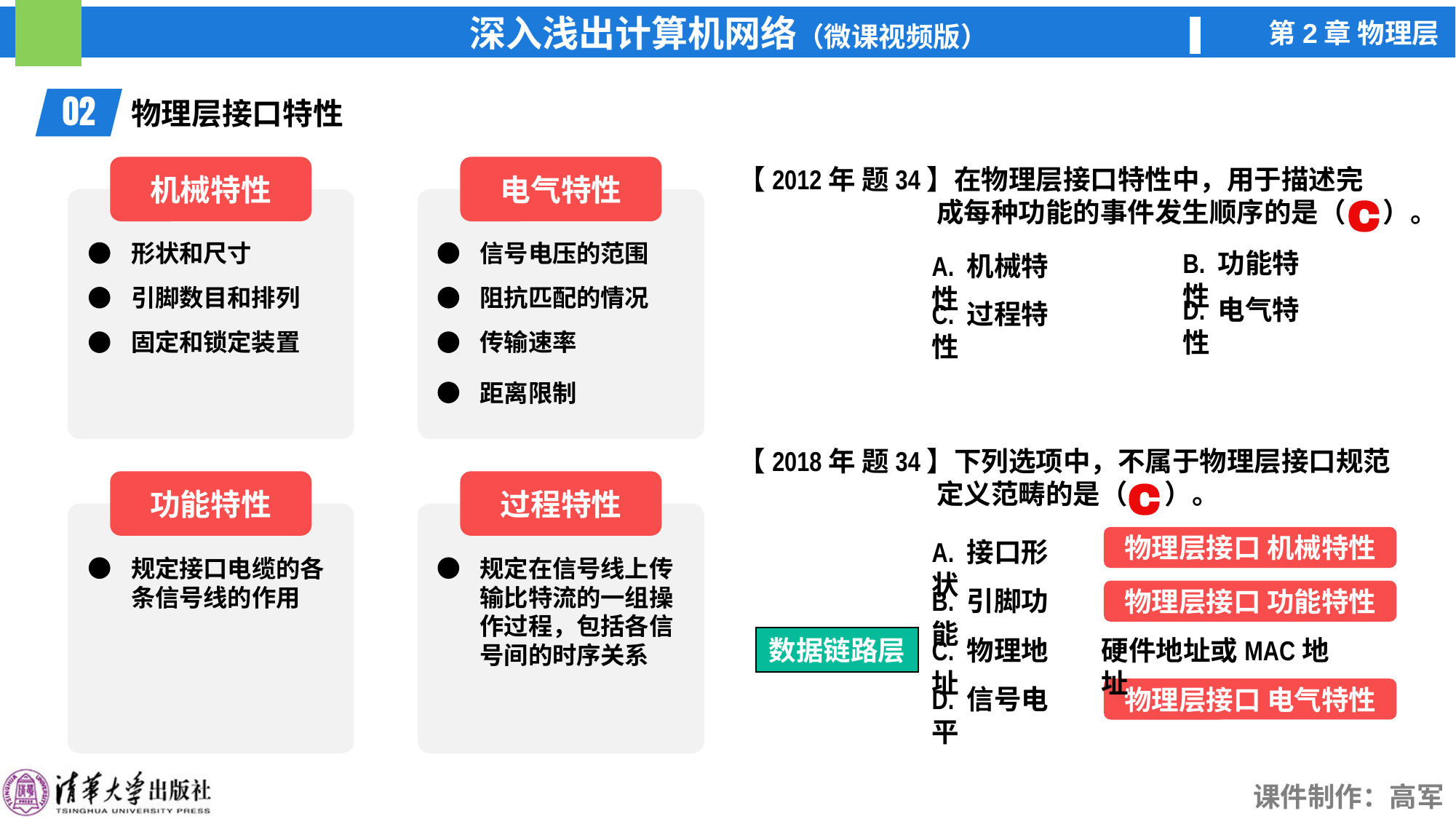

02
物理层接口特性
机械特性
电气特性
【2012年 题34】在物理层接口特性中，用于描述完
                               成每种功能的事件发生顺序的是（      ）。
B. 功能特性
A. 机械特性
D. 电气特性
C. 过程特性
C

形状和尺寸
信号电压的范围

引脚数目和排列
阻抗匹配的情况

固定和锁定装置
传输速率

距离限制

【2018年 题34】下列选项中，不属于物理层接口规范
                               定义范畴的是（      ）。
A. 接口形状
B. 引脚功能
C. 物理地址
D. 信号电平
C
功能特性
过程特性

物理层接口 机械特性
规定接口电缆的各条信号线的作用
规定在信号线上传输比特流的一组操作过程，包括各信号间的时序关系

物理层接口 功能特性
数据链路层
硬件地址或MAC地址
物理层接口 电气特性